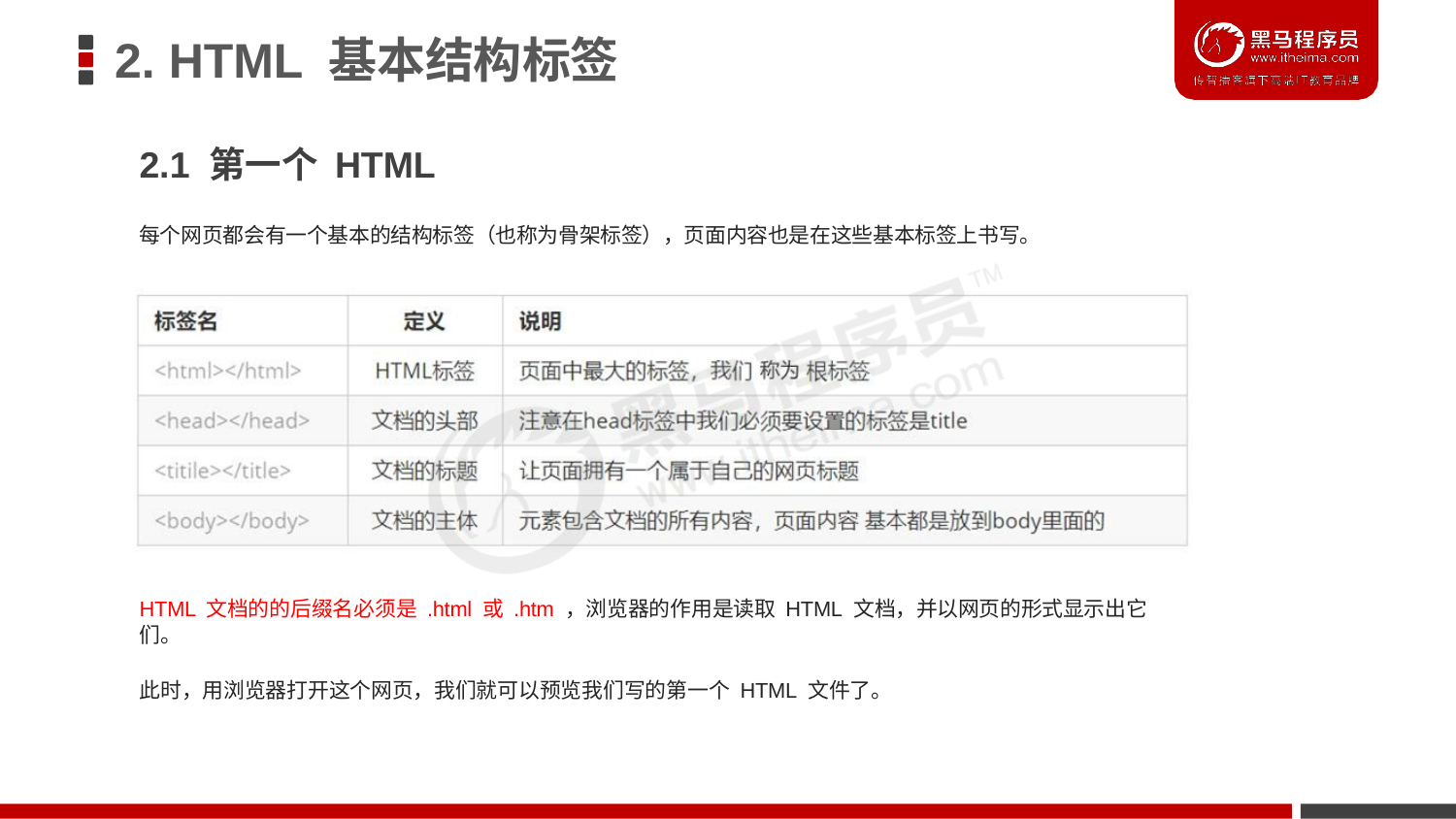

# 2. HTML 基本结构标签
2.1 第一个 HTML

每个网页都会有一个基本的结构标签（也称为骨架标签），页面内容也是在这些基本标签上书写。

HTML 文档的的后缀名必须是 .html 或 .htm ，浏览器的作用是读取 HTML 文档，并以网页的形式显示出它们。

此时，用浏览器打开这个网页，我们就可以预览我们写的第一个 HTML 文件了。